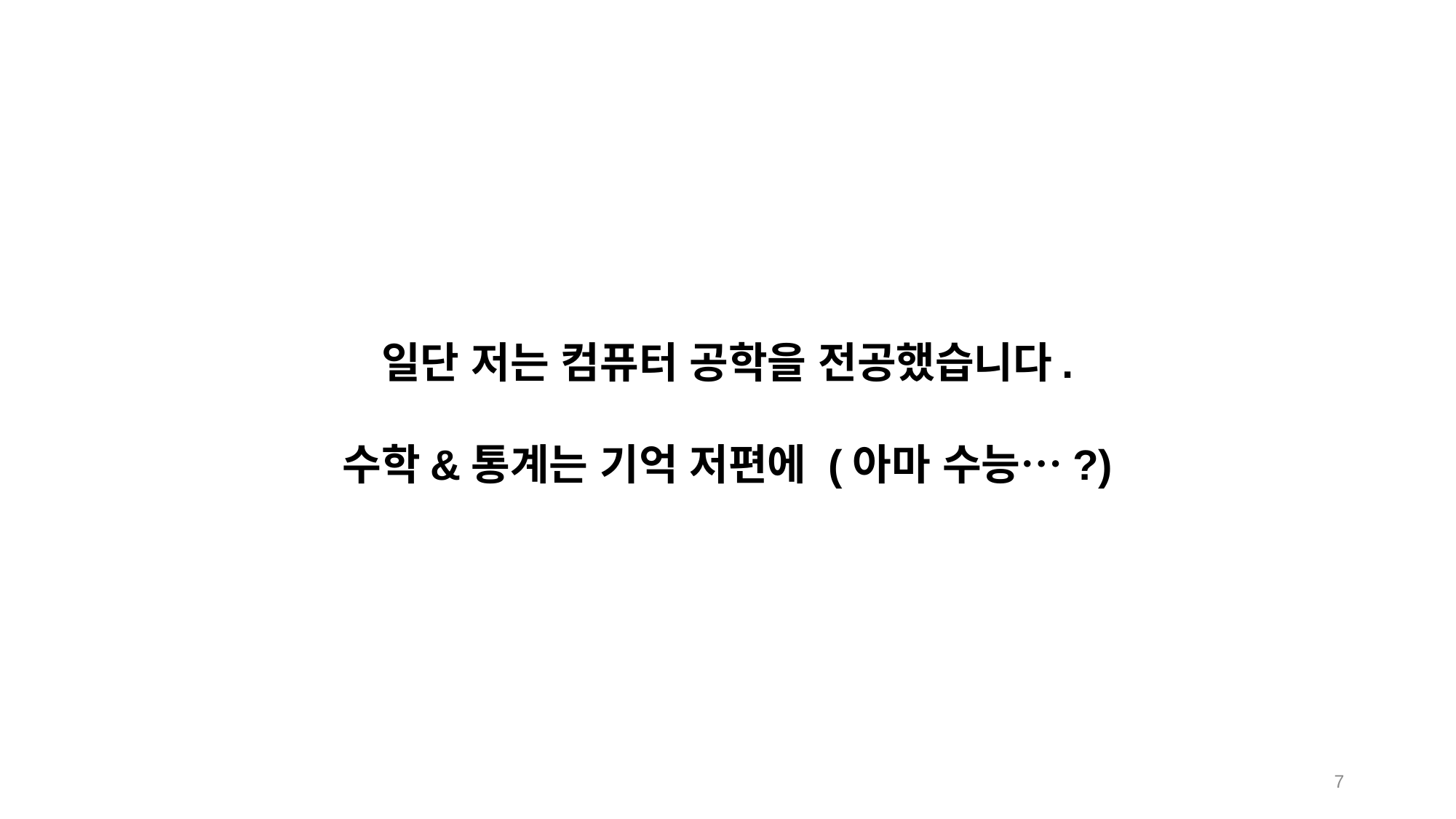

일단 저는 컴퓨터 공학을 전공했습니다.

수학&통계는 기억 저편에 (아마 수능…?)

7